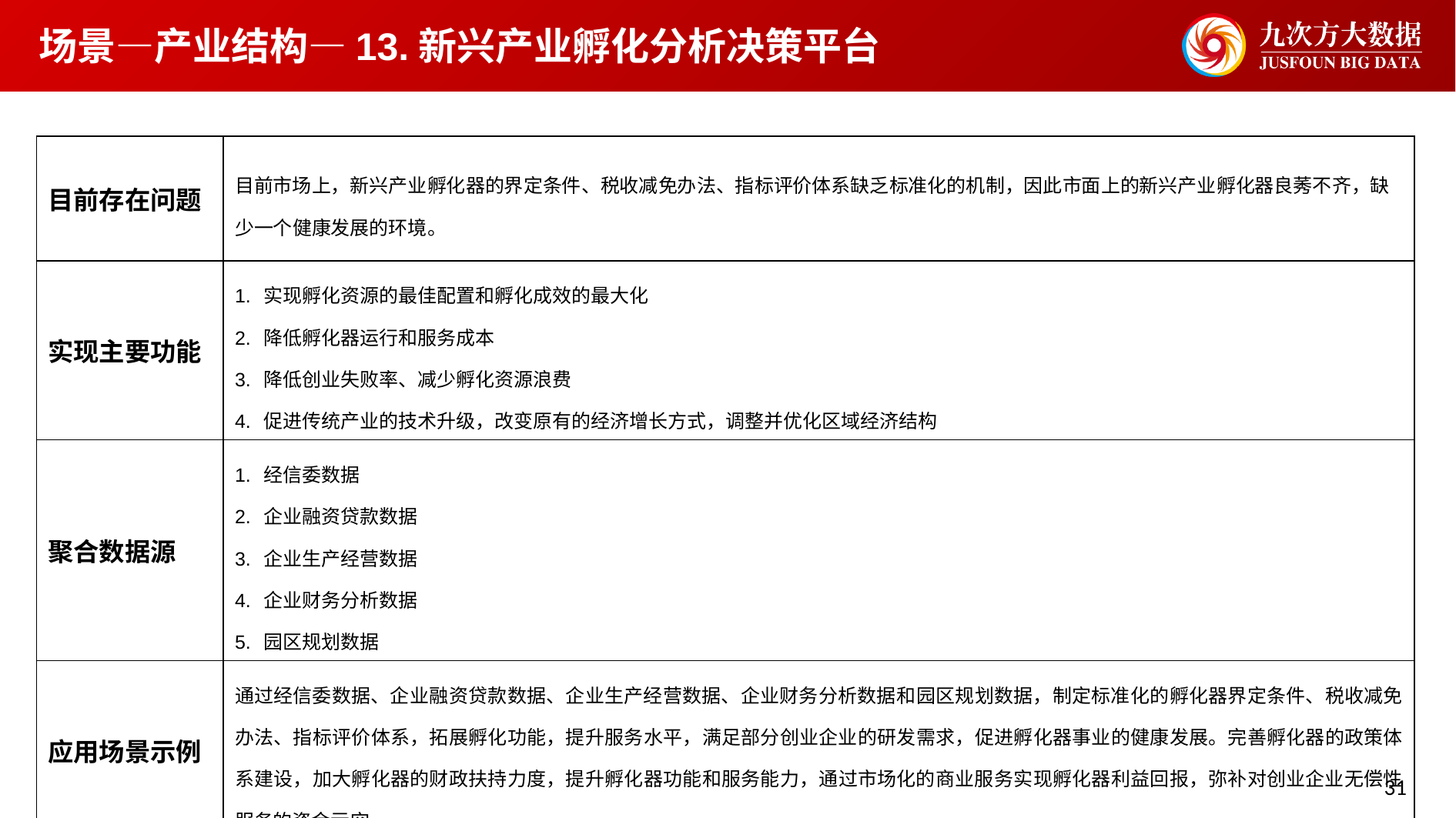

场景—产业结构—13.新兴产业孵化分析决策平台
| 目前存在问题 | 目前市场上，新兴产业孵化器的界定条件、税收减免办法、指标评价体系缺乏标准化的机制，因此市面上的新兴产业孵化器良莠不齐，缺少一个健康发展的环境。 |
| --- | --- |
| 实现主要功能 | 实现孵化资源的最佳配置和孵化成效的最大化 降低孵化器运行和服务成本 降低创业失败率、减少孵化资源浪费 促进传统产业的技术升级，改变原有的经济增长方式，调整并优化区域经济结构 |
| 聚合数据源 | 经信委数据 企业融资贷款数据 企业生产经营数据 企业财务分析数据 园区规划数据 |
| 应用场景示例 | 通过经信委数据、企业融资贷款数据、企业生产经营数据、企业财务分析数据和园区规划数据，制定标准化的孵化器界定条件、税收减免办法、指标评价体系，拓展孵化功能，提升服务水平，满足部分创业企业的研发需求，促进孵化器事业的健康发展。完善孵化器的政策体系建设，加大孵化器的财政扶持力度，提升孵化器功能和服务能力，通过市场化的商业服务实现孵化器利益回报，弥补对创业企业无偿性服务的资金亏空。 |
31